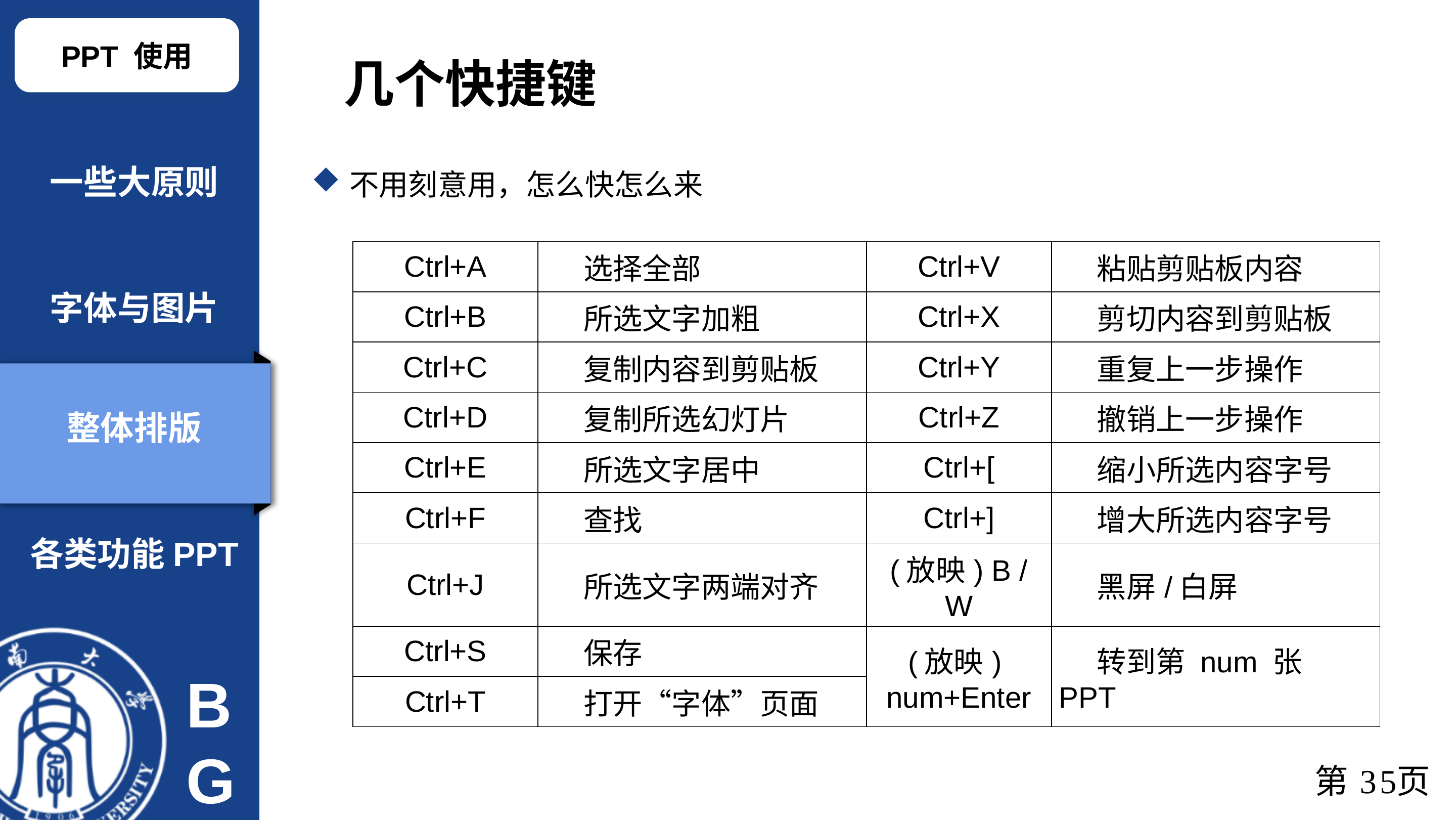

PPT 使用
几个快捷键
一些大原则
不用刻意用，怎么快怎么来

| Ctrl+A | 选择全部 | Ctrl+V | 粘贴剪贴板内容 |
| --- | --- | --- | --- |
| Ctrl+B | 所选文字加粗 | Ctrl+X | 剪切内容到剪贴板 |
| Ctrl+C | 复制内容到剪贴板 | Ctrl+Y | 重复上一步操作 |
| Ctrl+D | 复制所选幻灯片 | Ctrl+Z | 撤销上一步操作 |
| Ctrl+E | 所选文字居中 | Ctrl+[ | 缩小所选内容字号 |
| Ctrl+F | 查找 | Ctrl+] | 增大所选内容字号 |
| Ctrl+J | 所选文字两端对齐 | (放映) B / W | 黑屏/白屏 |
| Ctrl+S | 保存 | (放映) num+Enter | 转到第 num 张 PPT |
| Ctrl+T | 打开“字体”页面 | (放映) num+Enter |  |
字体与图片
整体排版
各类功能PPT

第35页